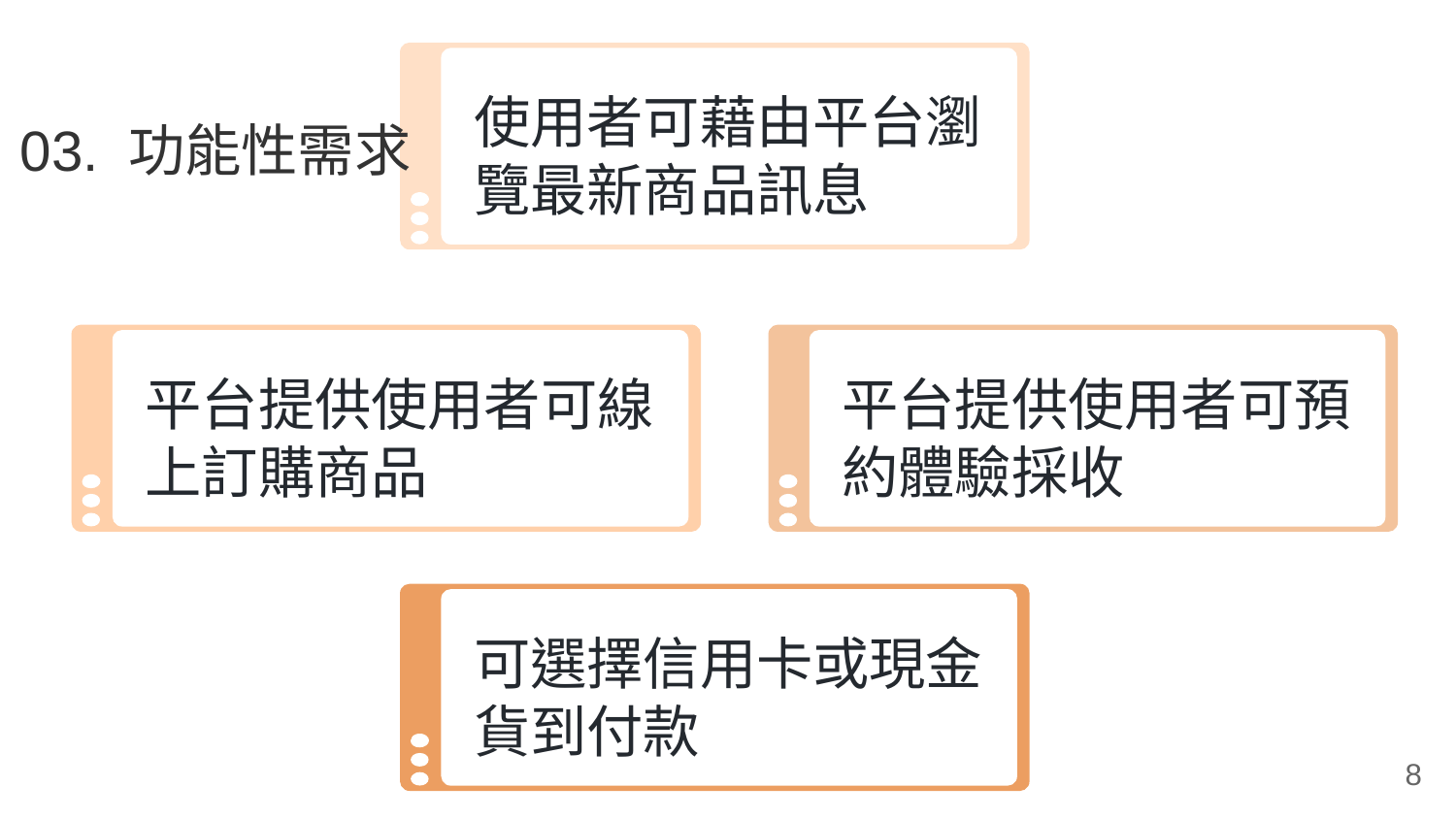

使用者可藉由平台瀏覽最新商品訊息
03. 功能性需求

平台提供使用者可線上訂購商品

平台提供使用者可預約體驗採收

可選擇信用卡或現金貨到付款